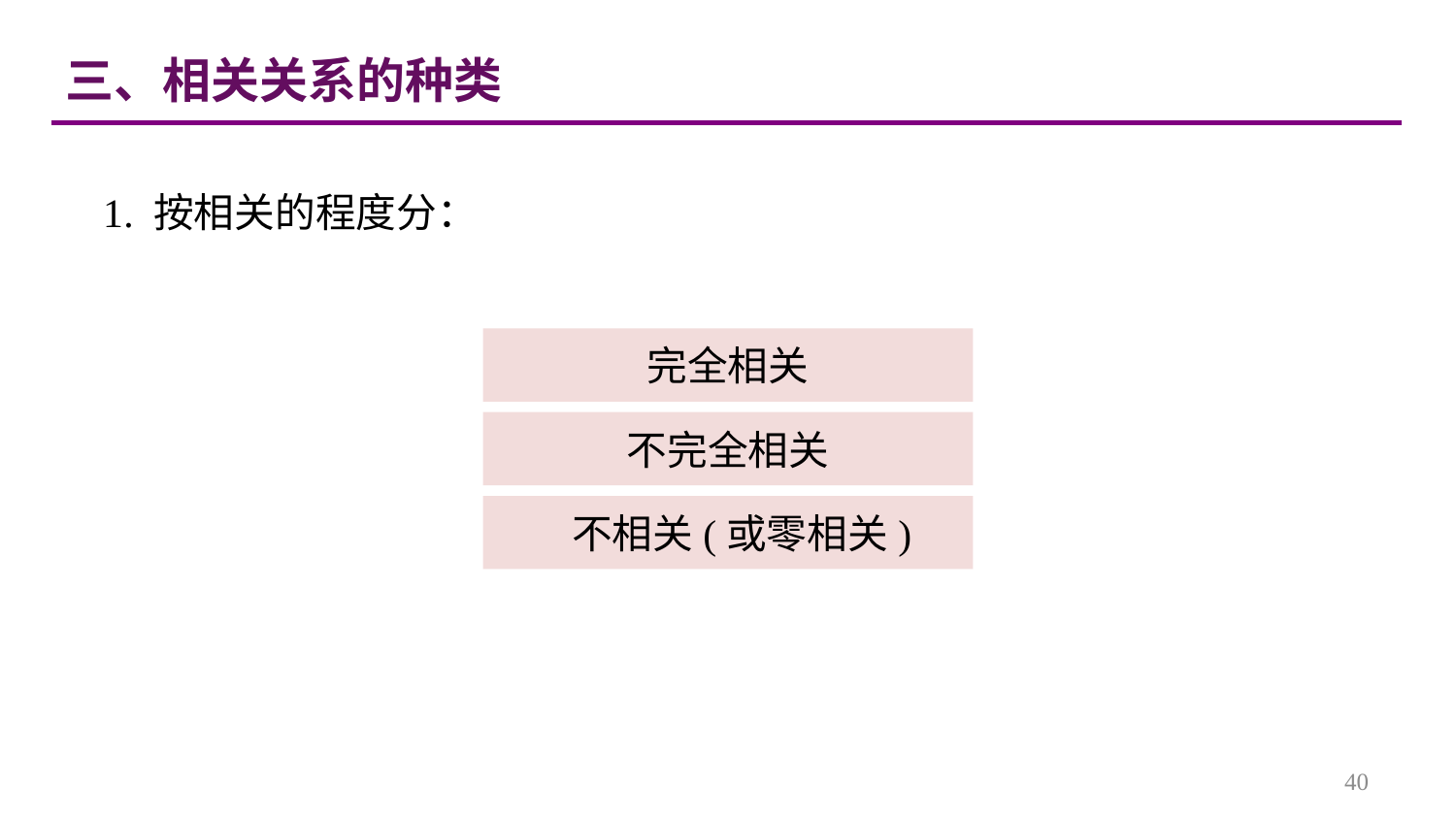

三、相关关系的种类
1. 按相关的程度分：
完全相关
不完全相关
  不相关(或零相关)

40